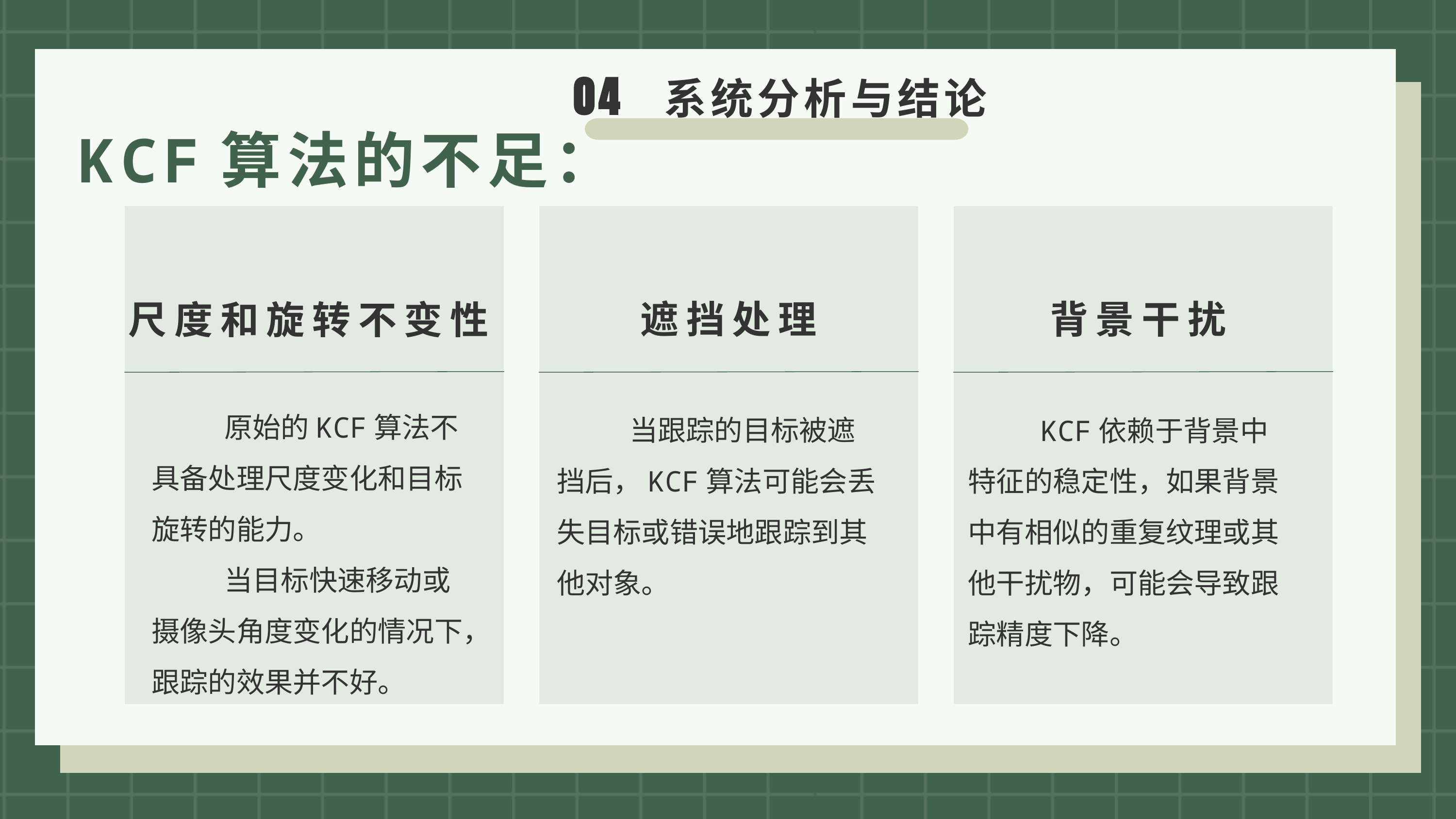

04 系统分析与结论

KCF算法的不足：

遮挡处理
背景干扰
尺度和旋转不变性

	原始的KCF算法不具备处理尺度变化和目标旋转的能力。
	当目标快速移动或摄像头角度变化的情况下，跟踪的效果并不好。
	当跟踪的目标被遮挡后，KCF算法可能会丢失目标或错误地跟踪到其他对象。
	KCF依赖于背景中特征的稳定性，如果背景中有相似的重复纹理或其他干扰物，可能会导致跟踪精度下降。